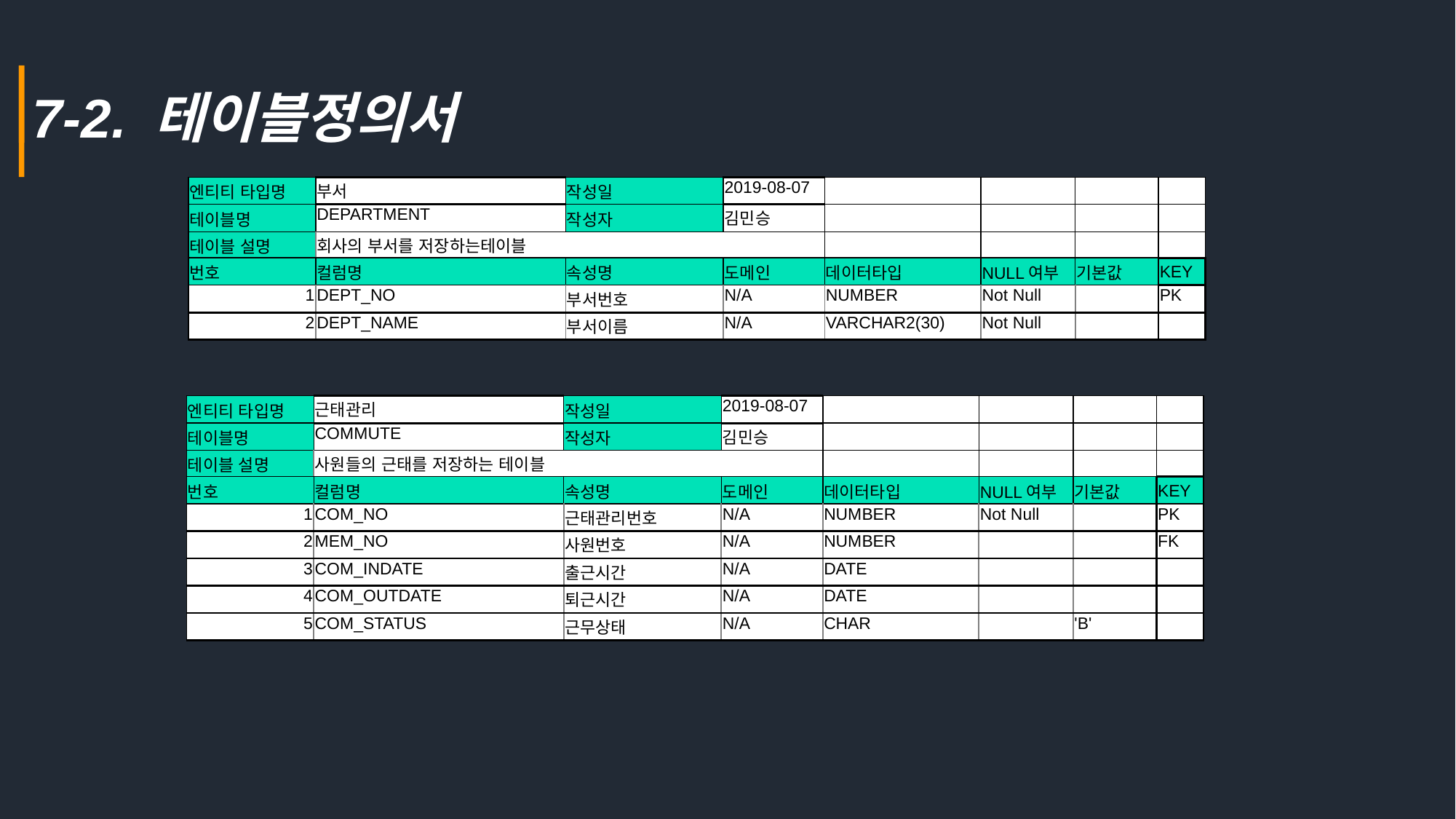

7-2. 테이블정의서

| 엔티티 타입명 | 부서 | 작성일 | 2019-08-07 |  |  |  |  |
| --- | --- | --- | --- | --- | --- | --- | --- |
| 테이블명 | DEPARTMENT | 작성자 | 김민승 |  |  |  |  |
| 테이블 설명 | 회사의 부서를 저장하는테이블 |  |  |  |  |  |  |
| 번호 | 컬럼명 | 속성명 | 도메인 | 데이터타입 | NULL여부 | 기본값 | KEY |
| 1 | DEPT\_NO | 부서번호 | N/A | NUMBER | Not Null |  | PK |
| 2 | DEPT\_NAME | 부서이름 | N/A | VARCHAR2(30) | Not Null |  |  |
| 엔티티 타입명 | 근태관리 | 작성일 | 2019-08-07 |  |  |  |  |
| --- | --- | --- | --- | --- | --- | --- | --- |
| 테이블명 | COMMUTE | 작성자 | 김민승 |  |  |  |  |
| 테이블 설명 | 사원들의 근태를 저장하는 테이블 |  |  |  |  |  |  |
| 번호 | 컬럼명 | 속성명 | 도메인 | 데이터타입 | NULL여부 | 기본값 | KEY |
| 1 | COM\_NO | 근태관리번호 | N/A | NUMBER | Not Null |  | PK |
| 2 | MEM\_NO | 사원번호 | N/A | NUMBER |  |  | FK |
| 3 | COM\_INDATE | 출근시간 | N/A | DATE |  |  |  |
| 4 | COM\_OUTDATE | 퇴근시간 | N/A | DATE |  |  |  |
| 5 | COM\_STATUS | 근무상태 | N/A | CHAR |  | 'B' |  |